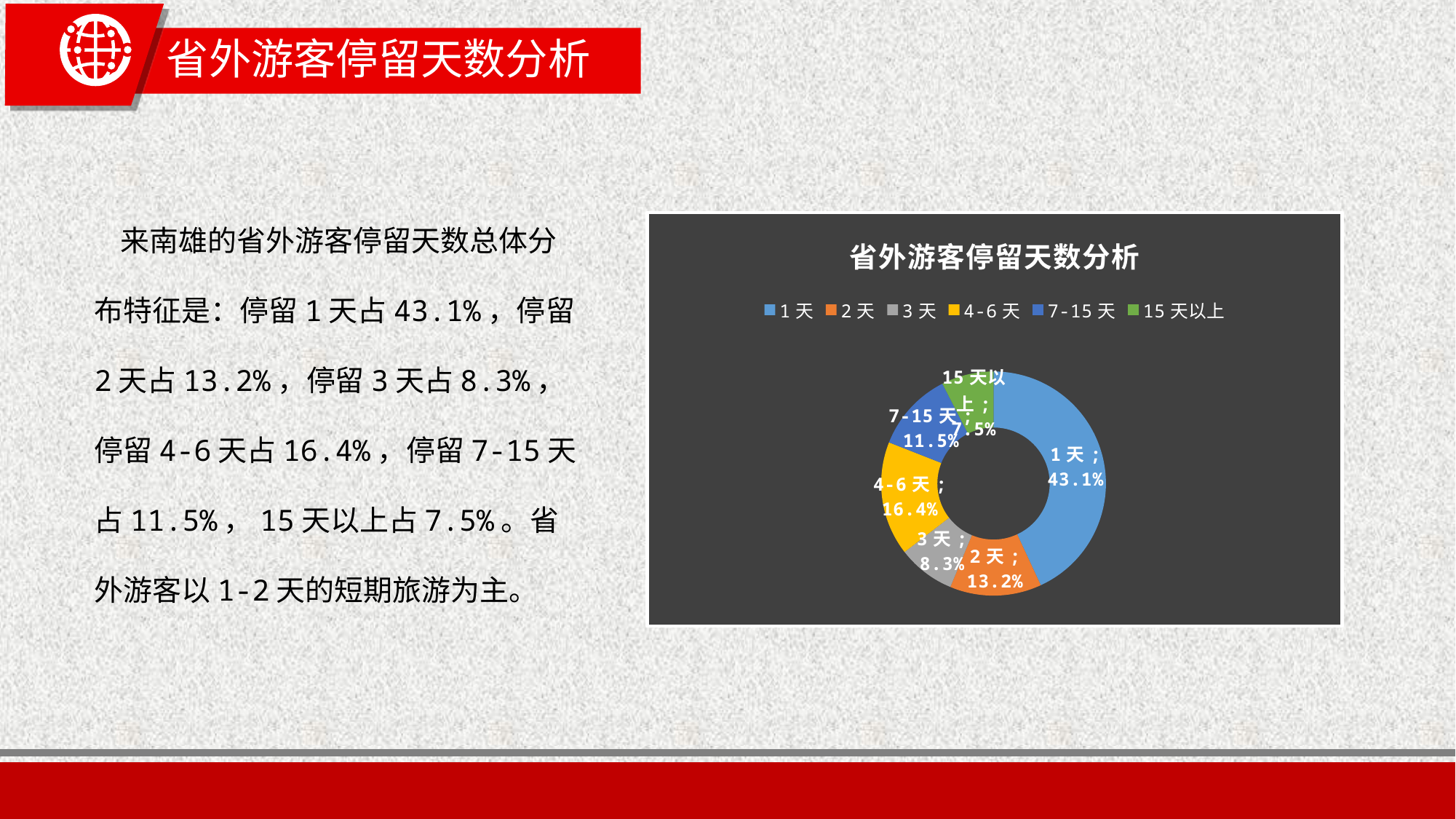

# 省外游客停留天数分析
   来南雄的省外游客停留天数总体分布特征是：停留1天占43.1%，停留2天占13.2%，停留3天占8.3%，停留4-6天占16.4%，停留7-15天占11.5%，15天以上占7.5%。省外游客以1-2天的短期旅游为主。

### Chart: 省外游客停留天数分析

| Category | 停留天数 |
|---|---|
| 1天 | 0.430903568716781 |
| 2天 | 0.131928625664389 |
| 3天 | 0.0825740318906606 |
| 4-6天 | 0.164388762338649 |
| 7-15天 | 0.11503416856492 |
| 15天以上 | 0.0751708428246014 |